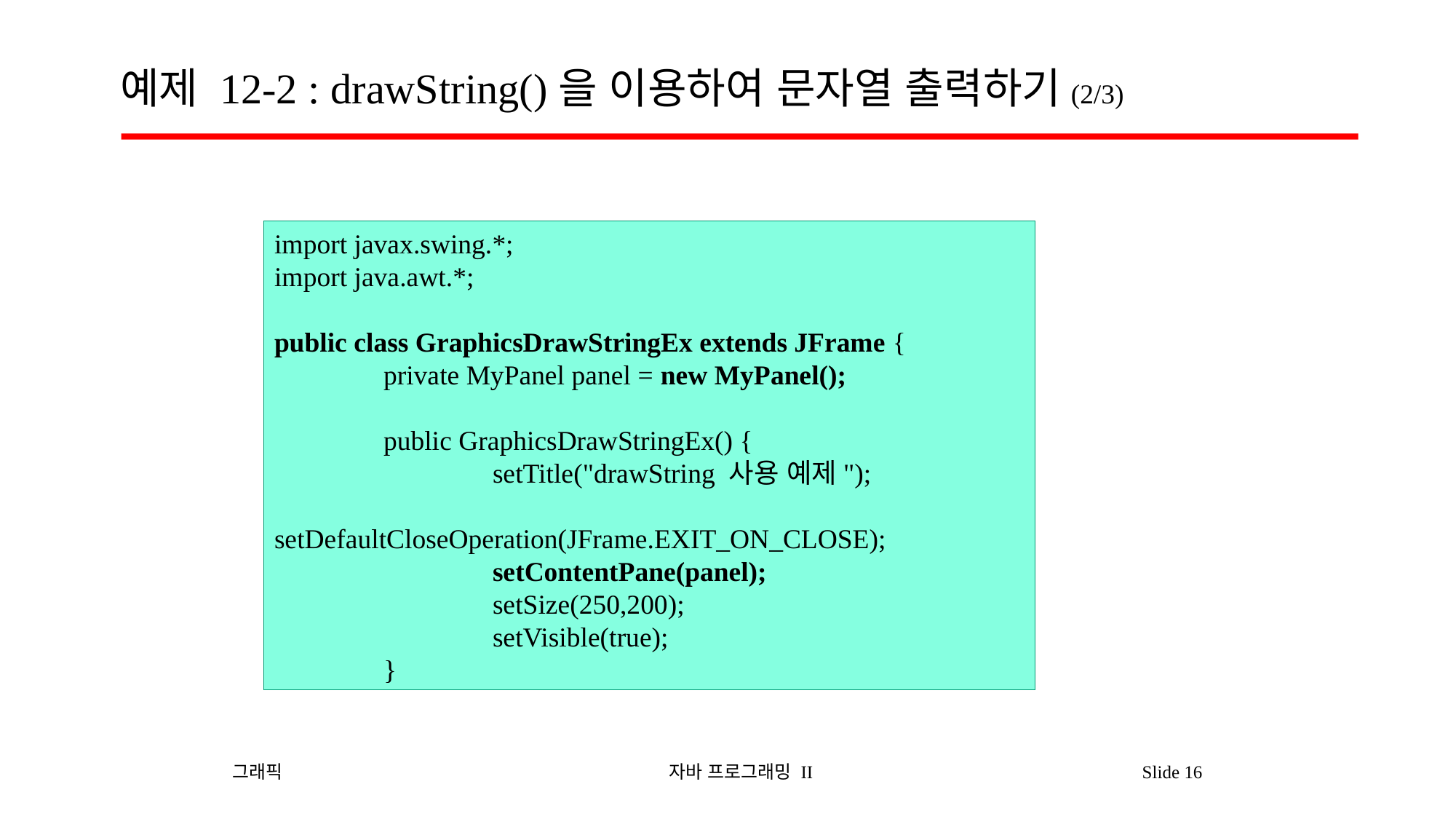

# 예제 12-2 : drawString()을 이용하여 문자열 출력하기(2/3)
import javax.swing.*;
import java.awt.*;

public class GraphicsDrawStringEx extends JFrame {
	private MyPanel panel = new MyPanel();

	public GraphicsDrawStringEx() {
		setTitle("drawString 사용 예제");
		setDefaultCloseOperation(JFrame.EXIT_ON_CLOSE);
		setContentPane(panel);
		setSize(250,200);
		setVisible(true);
	}